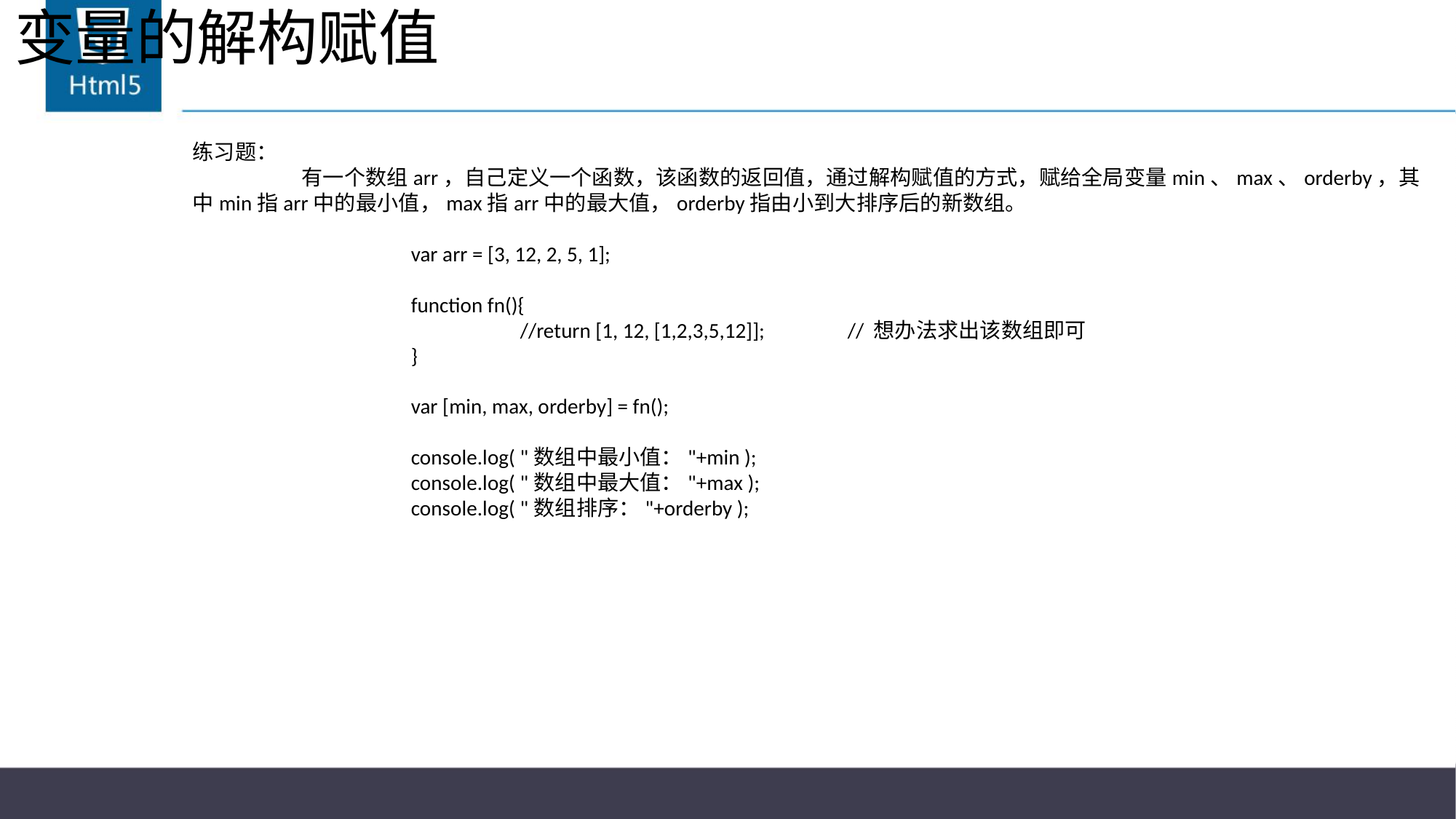

# 变量的解构赋值
练习题：
	有一个数组arr，自己定义一个函数，该函数的返回值，通过解构赋值的方式，赋给全局变量min、max、orderby，其中min指arr中的最小值，max指arr中的最大值，orderby指由小到大排序后的新数组。

		var arr = [3, 12, 2, 5, 1];

		function fn(){
			//return [1, 12, [1,2,3,5,12]];	// 想办法求出该数组即可
		}

		var [min, max, orderby] = fn();

		console.log( "数组中最小值："+min );
		console.log( "数组中最大值："+max );
		console.log( "数组排序："+orderby );